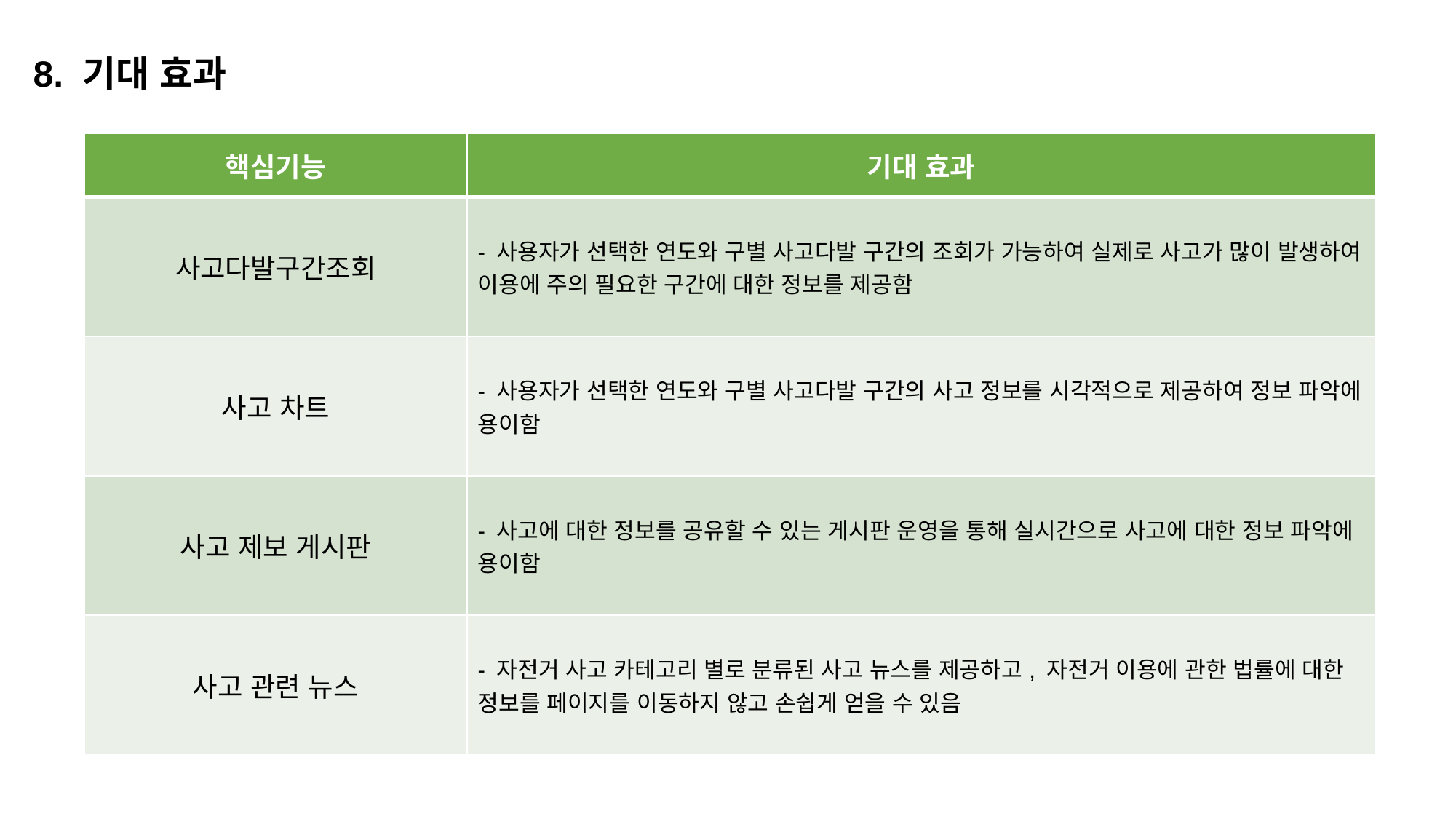

8. 기대 효과
| 핵심기능 | 기대 효과 |
| --- | --- |
| 사고다발구간조회 | - 사용자가 선택한 연도와 구별 사고다발 구간의 조회가 가능하여 실제로 사고가 많이 발생하여 이용에 주의 필요한 구간에 대한 정보를 제공함 |
| 사고 차트 | - 사용자가 선택한 연도와 구별 사고다발 구간의 사고 정보를 시각적으로 제공하여 정보 파악에 용이함 |
| 사고 제보 게시판 | - 사고에 대한 정보를 공유할 수 있는 게시판 운영을 통해 실시간으로 사고에 대한 정보 파악에 용이함 |
| 사고 관련 뉴스 | - 자전거 사고 카테고리 별로 분류된 사고 뉴스를 제공하고, 자전거 이용에 관한 법률에 대한 정보를 페이지를 이동하지 않고 손쉽게 얻을 수 있음 |